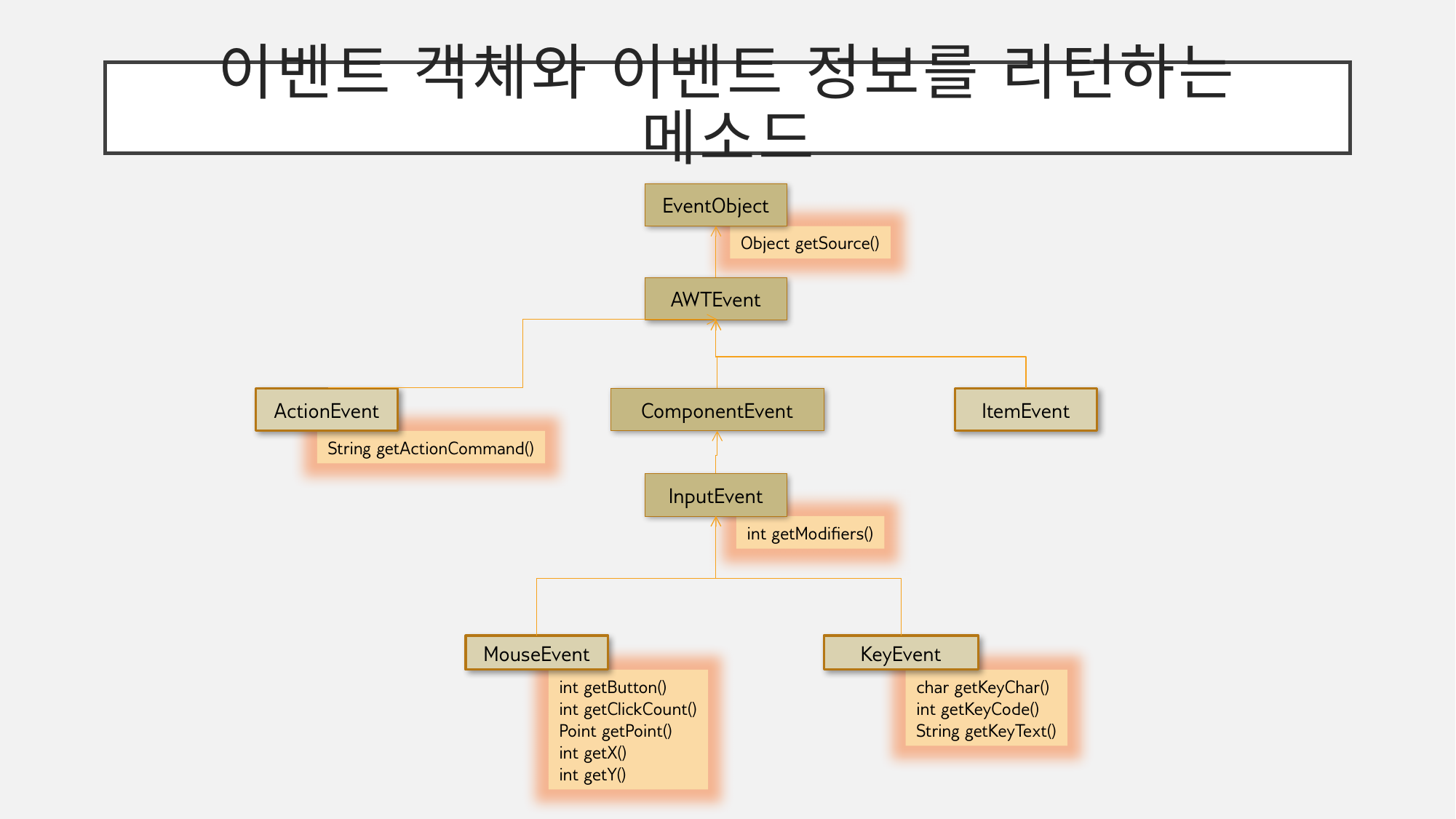

# 이벤트 객체와 이벤트 정보를 리턴하는 메소드
EventObject
Object getSource()
AWTEvent
ActionEvent
ComponentEvent
ItemEvent
String getActionCommand()
InputEvent
int getModifiers()
MouseEvent
KeyEvent
int getButton()
int getClickCount()
Point getPoint()
int getX()
int getY()
char getKeyChar()
int getKeyCode()
String getKeyText()